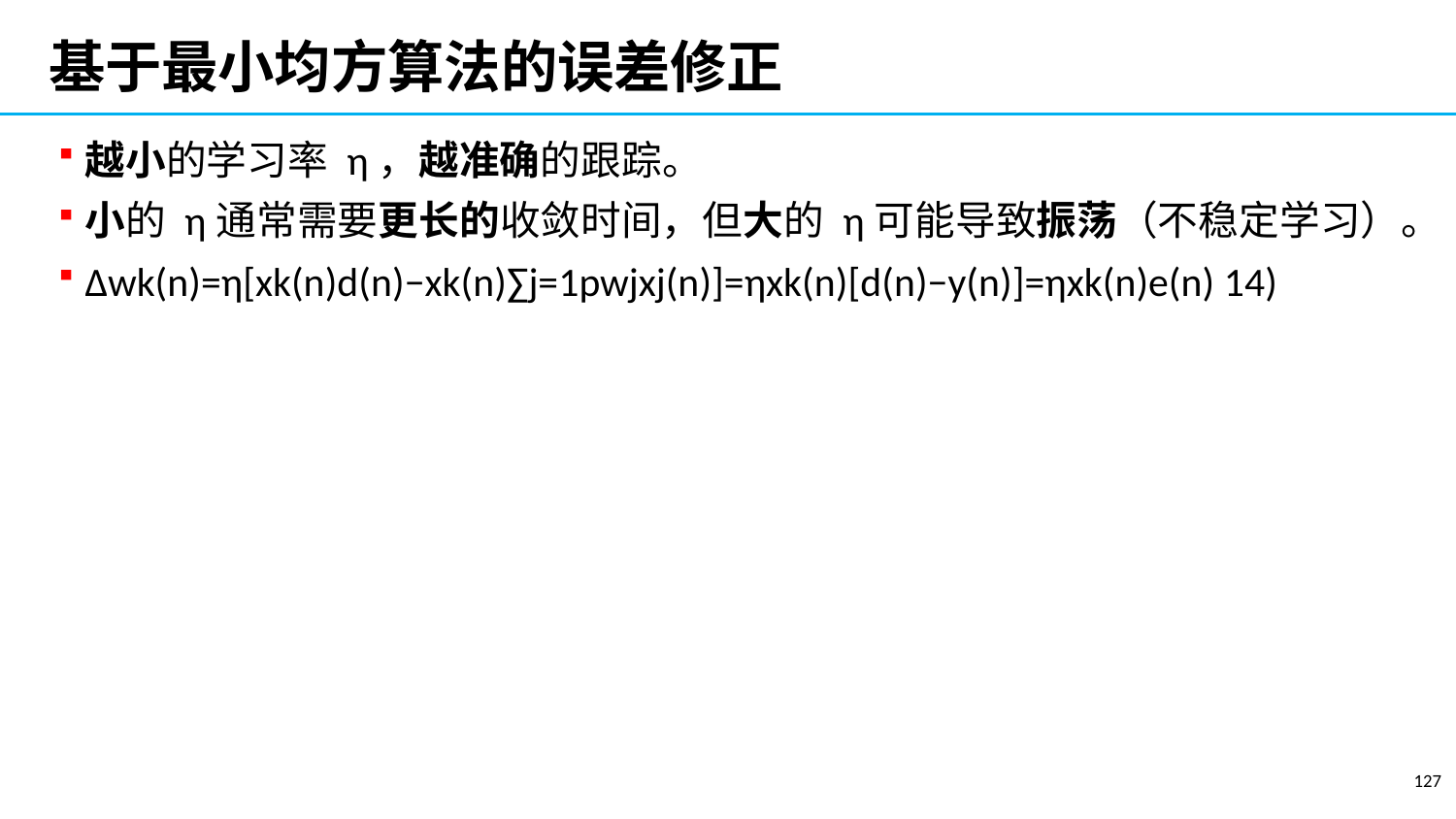

# 基于最小均方算法的误差修正

越小的学习率 η，越准确的跟踪。
小的 η通常需要更长的收敛时间，但大的 η可能导致振荡（不稳定学习）。
Δwk(n)=η[xk(n)d(n)−xk(n)∑j=1pwjxj(n)]=ηxk(n)[d(n)−y(n)]=ηxk(n)e(n) 14)
127